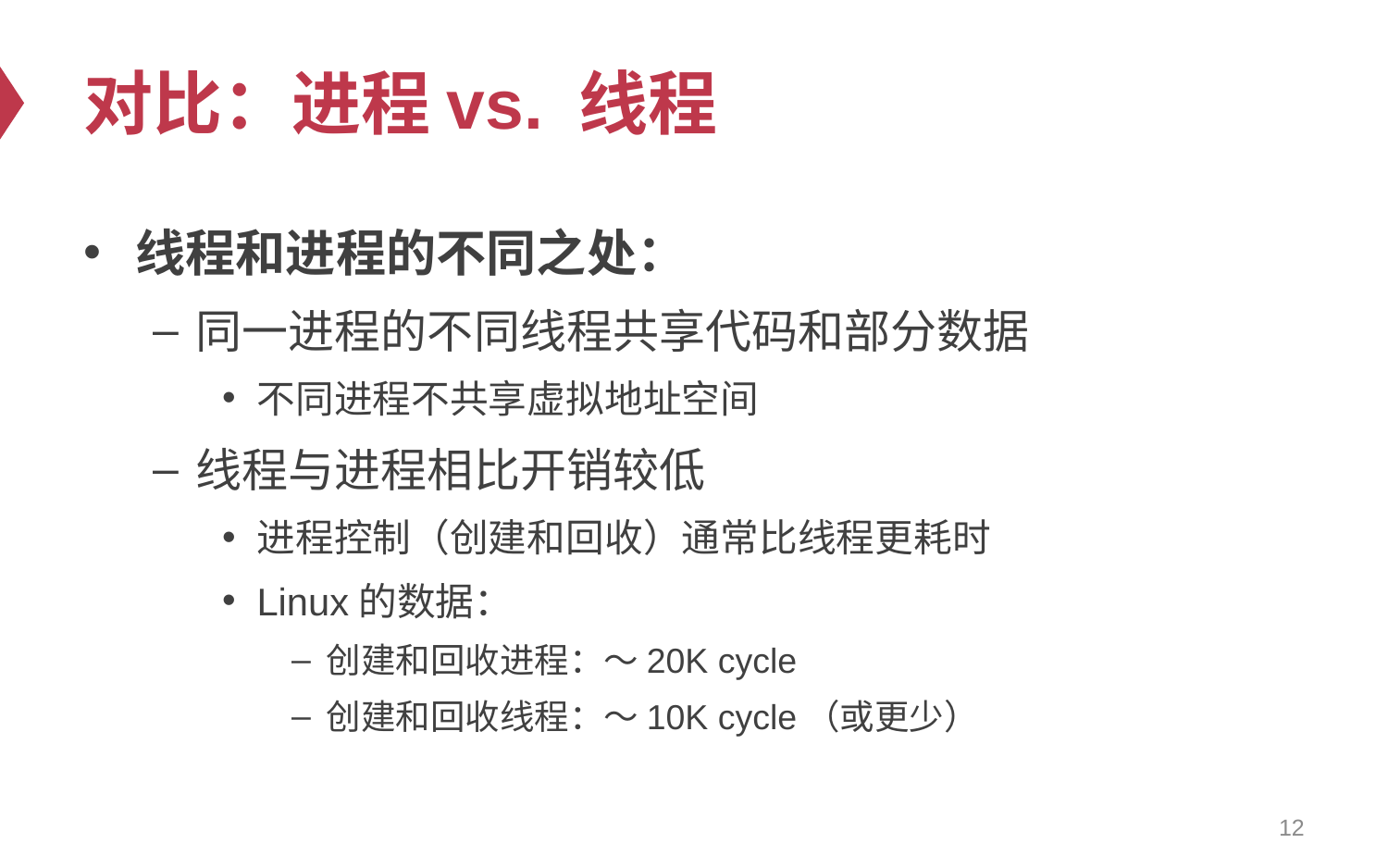

# 对比：进程vs. 线程
线程和进程的不同之处：
同一进程的不同线程共享代码和部分数据
不同进程不共享虚拟地址空间
线程与进程相比开销较低
进程控制（创建和回收）通常比线程更耗时
Linux的数据：
创建和回收进程：～20K cycle
创建和回收线程：～10K cycle（或更少）

12